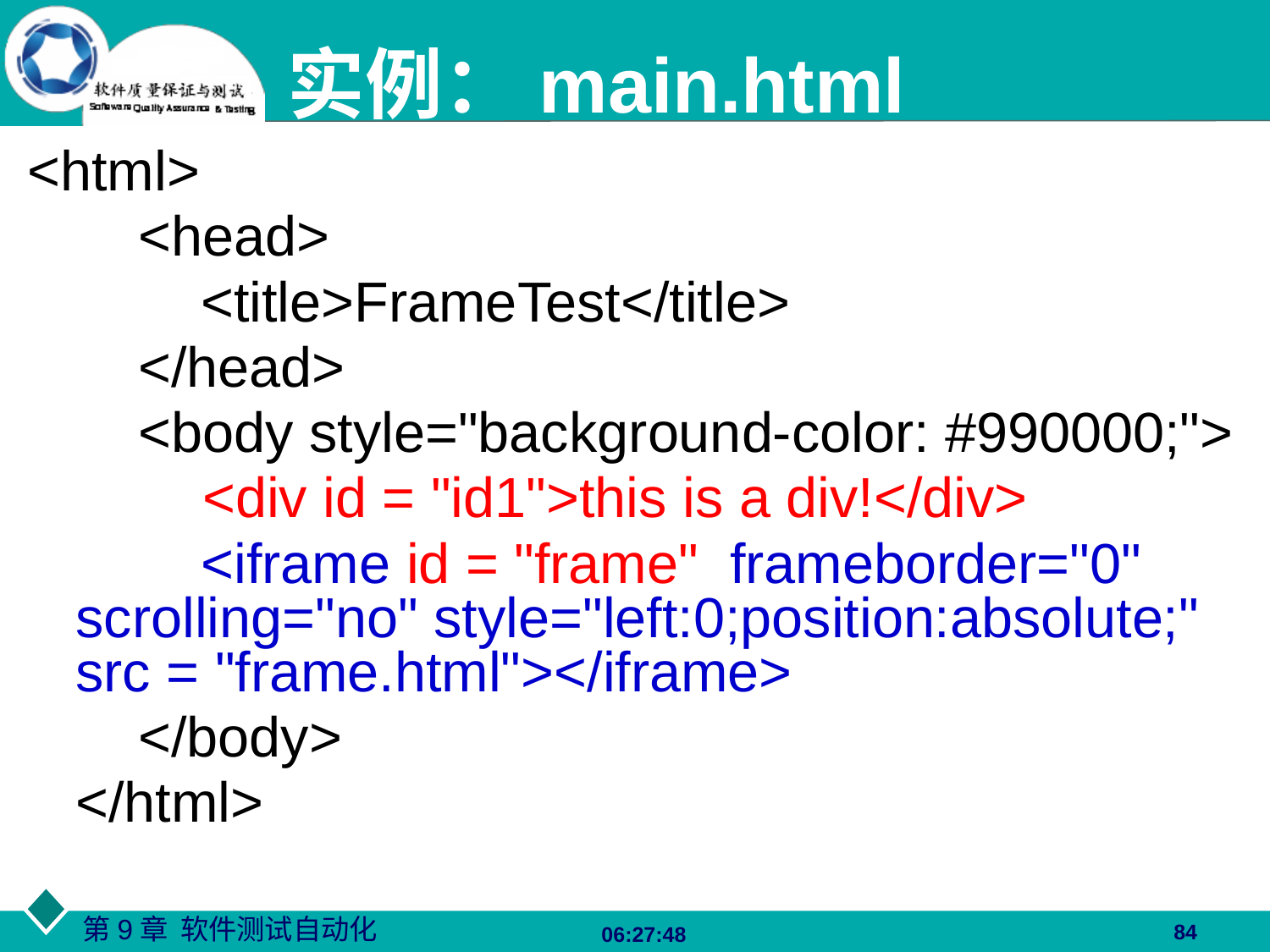

# 实例：main.html
<html>
	    <head>
	        <title>FrameTest</title>
	    </head>
	    <body style="background-color: #990000;">
		<div id = "id1">this is a div!</div>
	        <iframe id = "frame"  frameborder="0" scrolling="no" style="left:0;position:absolute;" src = "frame.html"></iframe>
	    </body>
	</html>
84
06:27:48